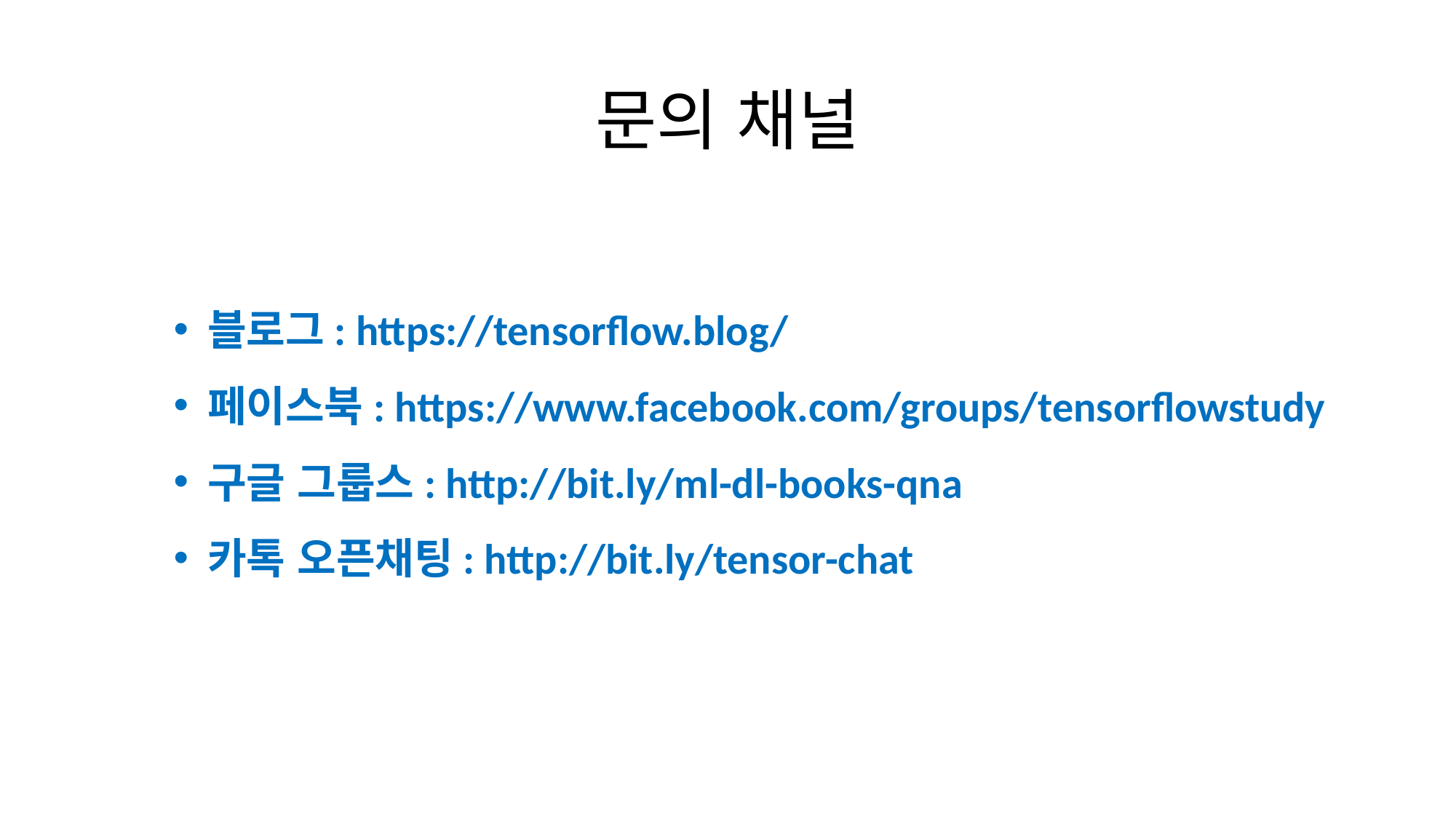

# 문의 채널
블로그: https://tensorflow.blog/
페이스북: https://www.facebook.com/groups/tensorflowstudy
구글 그룹스: http://bit.ly/ml-dl-books-qna
카톡 오픈채팅: http://bit.ly/tensor-chat